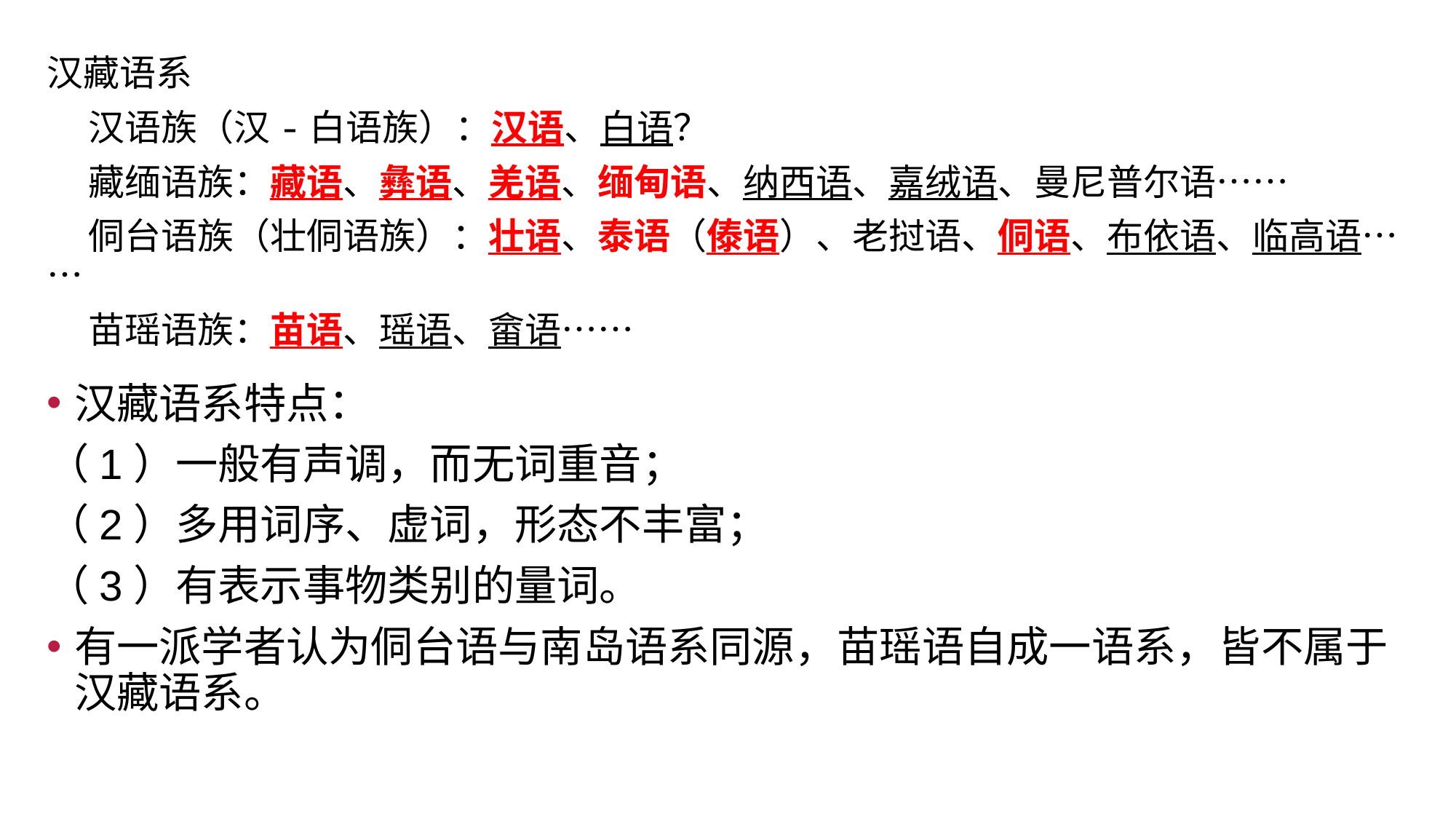

汉藏语系
    汉语族（汉-白语族）：汉语、白语？
    藏缅语族：藏语、彝语、羌语、缅甸语、纳西语、嘉绒语、曼尼普尔语……
    侗台语族（壮侗语族）：壮语、泰语（傣语）、老挝语、侗语、布依语、临高语……
    苗瑶语族：苗语、瑶语、畲语……
汉藏语系特点：
（1）一般有声调，而无词重音；
（2）多用词序、虚词，形态不丰富；
（3）有表示事物类别的量词。
有一派学者认为侗台语与南岛语系同源，苗瑶语自成一语系，皆不属于汉藏语系。